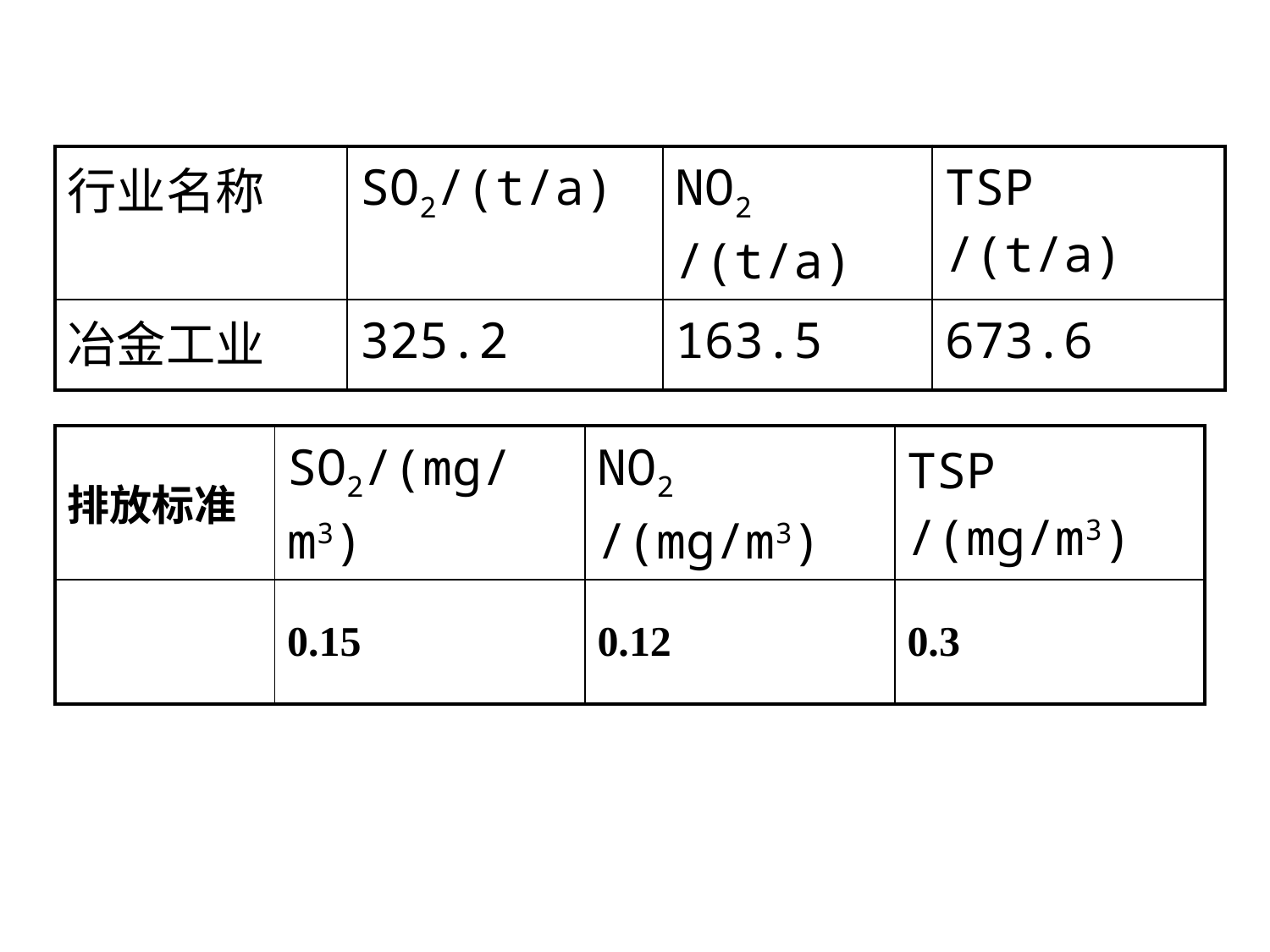

| 行业名称 | SO2/(t/a) | NO2 /(t/a) | TSP /(t/a) |
| --- | --- | --- | --- |
| 冶金工业 | 325.2 | 163.5 | 673.6 |
| 排放标准 | SO2/(mg/m3) | NO2 /(mg/m3) | TSP /(mg/m3) |
| --- | --- | --- | --- |
|  | 0.15 | 0.12 | 0.3 |